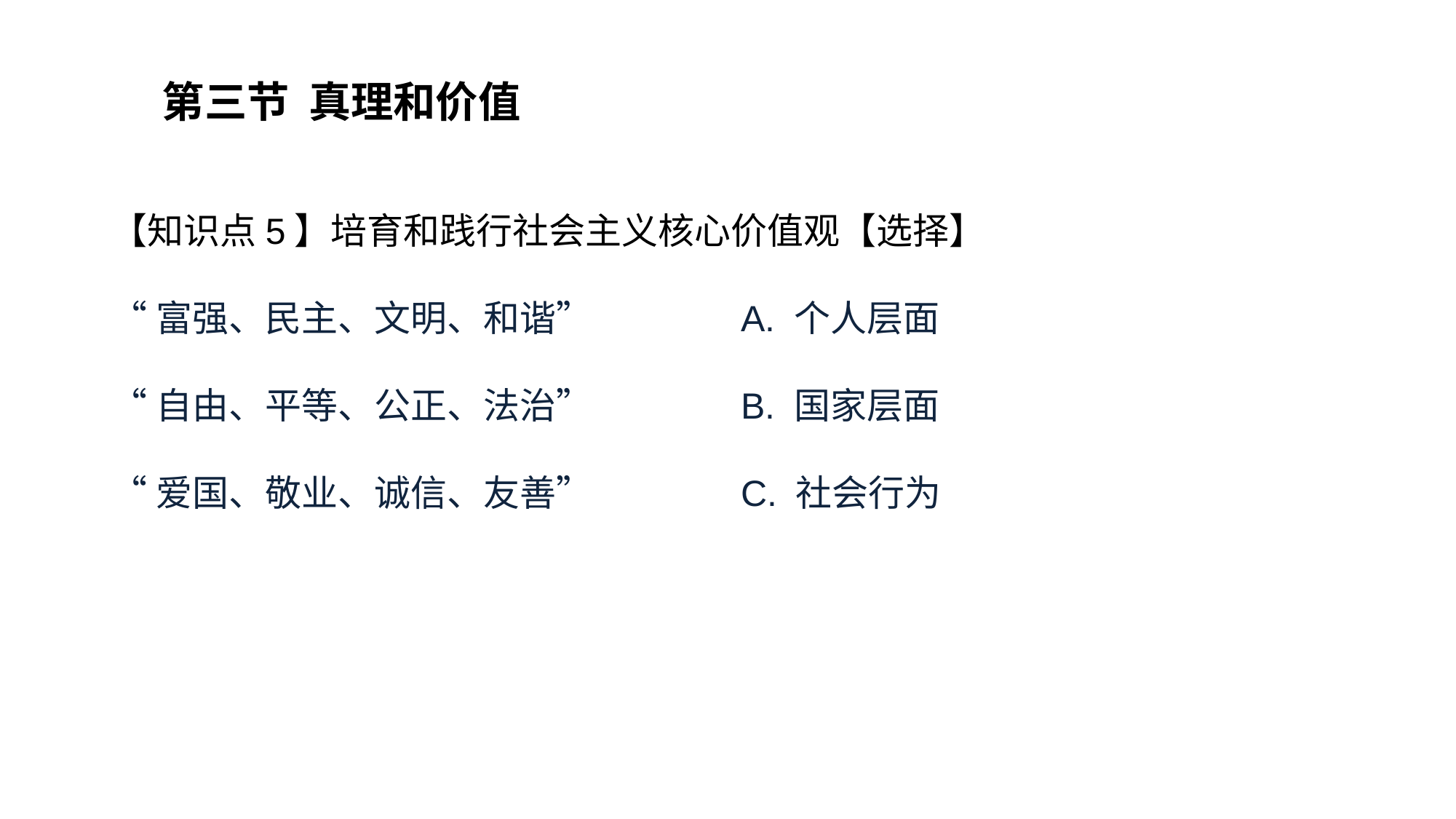

第三节  真理和价值
【知识点5】培育和践行社会主义核心价值观【选择】
“富强、民主、文明、和谐”                 A. 个人层面
“自由、平等、公正、法治”                 B. 国家层面
“爱国、敬业、诚信、友善”                 C. 社会行为